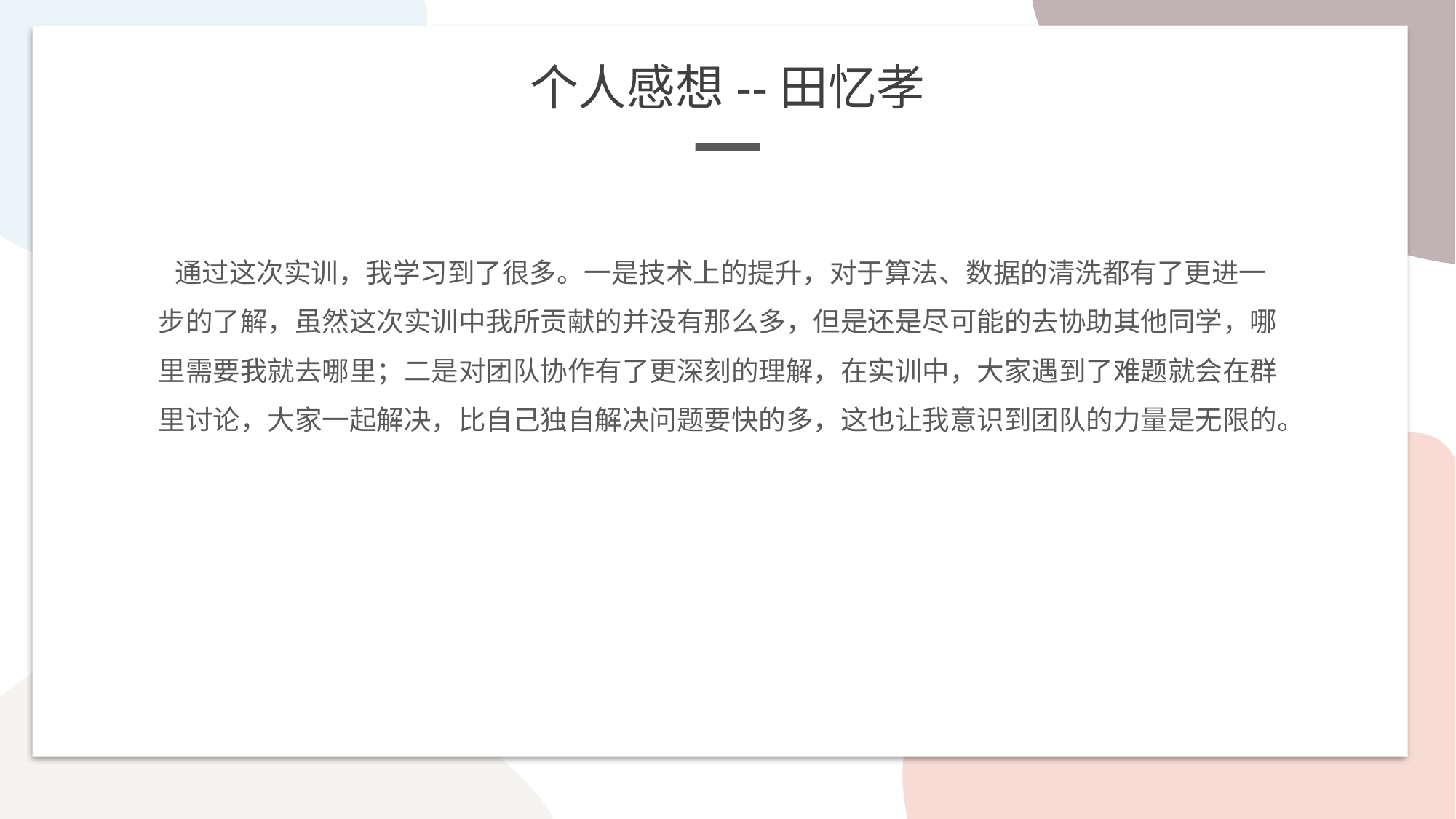

个人感想--田忆孝

   通过这次实训，我学习到了很多。一是技术上的提升，对于算法、数据的清洗都有了更进一步的了解，虽然这次实训中我所贡献的并没有那么多，但是还是尽可能的去协助其他同学，哪里需要我就去哪里；二是对团队协作有了更深刻的理解，在实训中，大家遇到了难题就会在群里讨论，大家一起解决，比自己独自解决问题要快的多，这也让我意识到团队的力量是无限的。